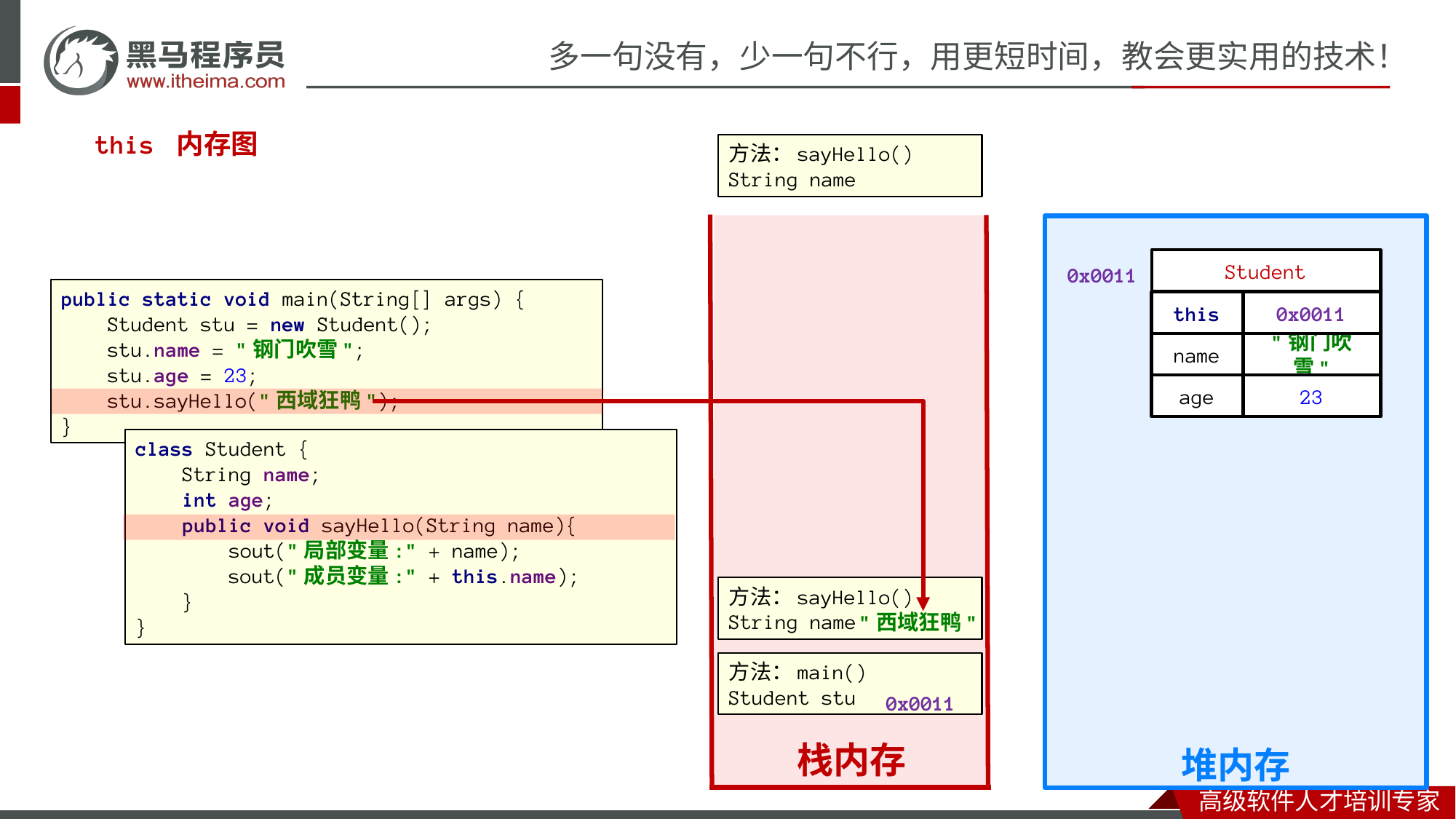

#
this 内存图
方法：sayHello()
String name

栈内存

堆内存
0x0011
Student
public static void main(String[] args) {
    Student stu = new Student();
    stu.name = "钢门吹雪";
    stu.age = 23;
    stu.sayHello("西域狂鸭");
}
this
0x0011
name
"钢门吹雪"
age
23

class Student {
    String name;
    int age;
    public void sayHello(String name){
        sout("局部变量:" + name);
        sout("成员变量:" + this.name);
    }
}

方法：sayHello()
String name
"西域狂鸭"
方法：main()
Student stu
0x0011